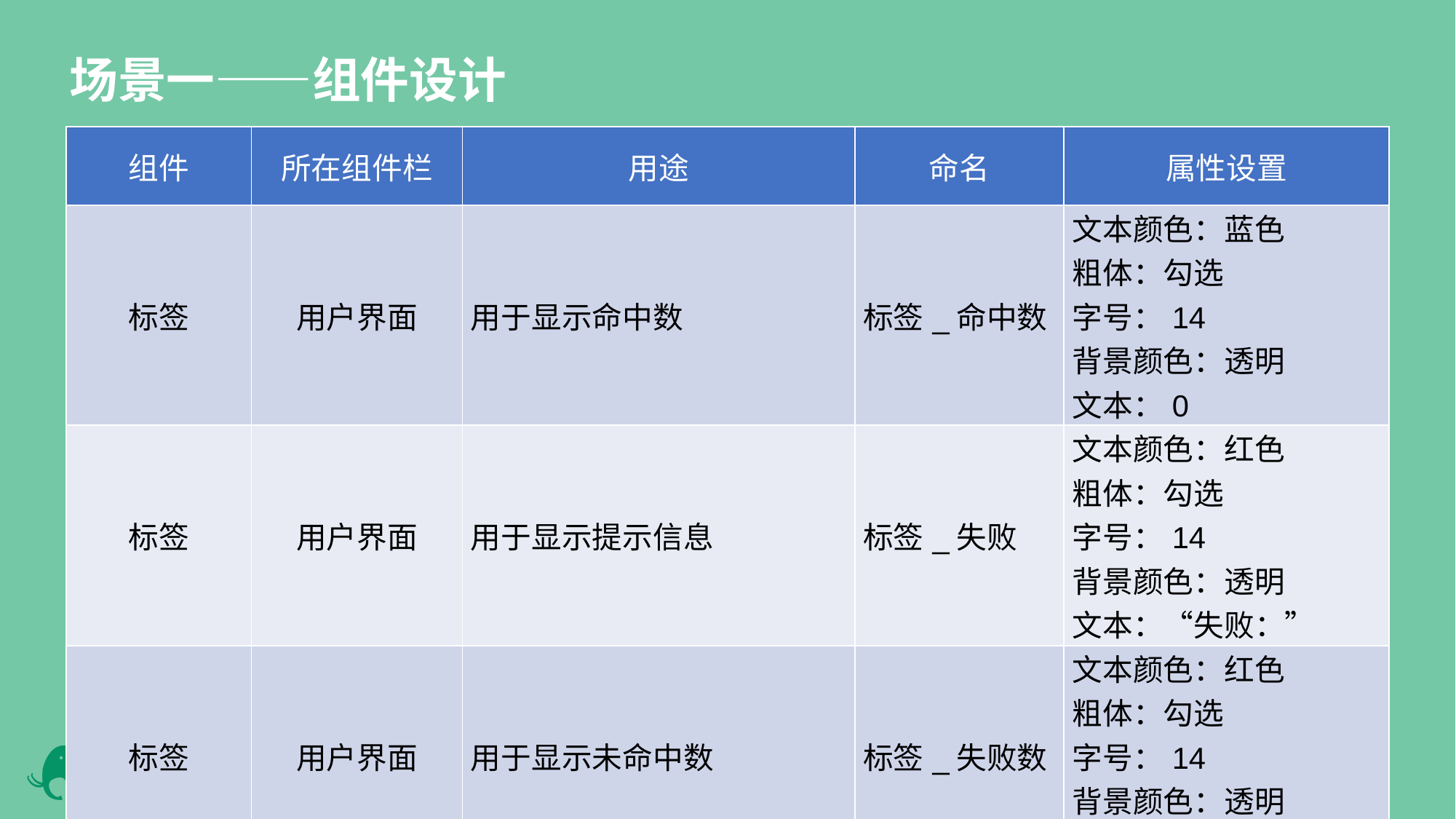

场景一——组件设计

| 组件 | 所在组件栏 | 用途 | 命名 | 属性设置 |
| --- | --- | --- | --- | --- |
| 标签 | 用户界面 | 用于显示命中数 | 标签\_命中数 | 文本颜色：蓝色 粗体：勾选 字号：14 背景颜色：透明 文本：0 |
| 标签 | 用户界面 | 用于显示提示信息 | 标签\_失败 | 文本颜色：红色 粗体：勾选 字号：14 背景颜色：透明 文本：“失败：” |
| 标签 | 用户界面 | 用于显示未命中数 | 标签\_失败数 | 文本颜色：红色 粗体：勾选 字号：14 背景颜色：透明 文本：0 |